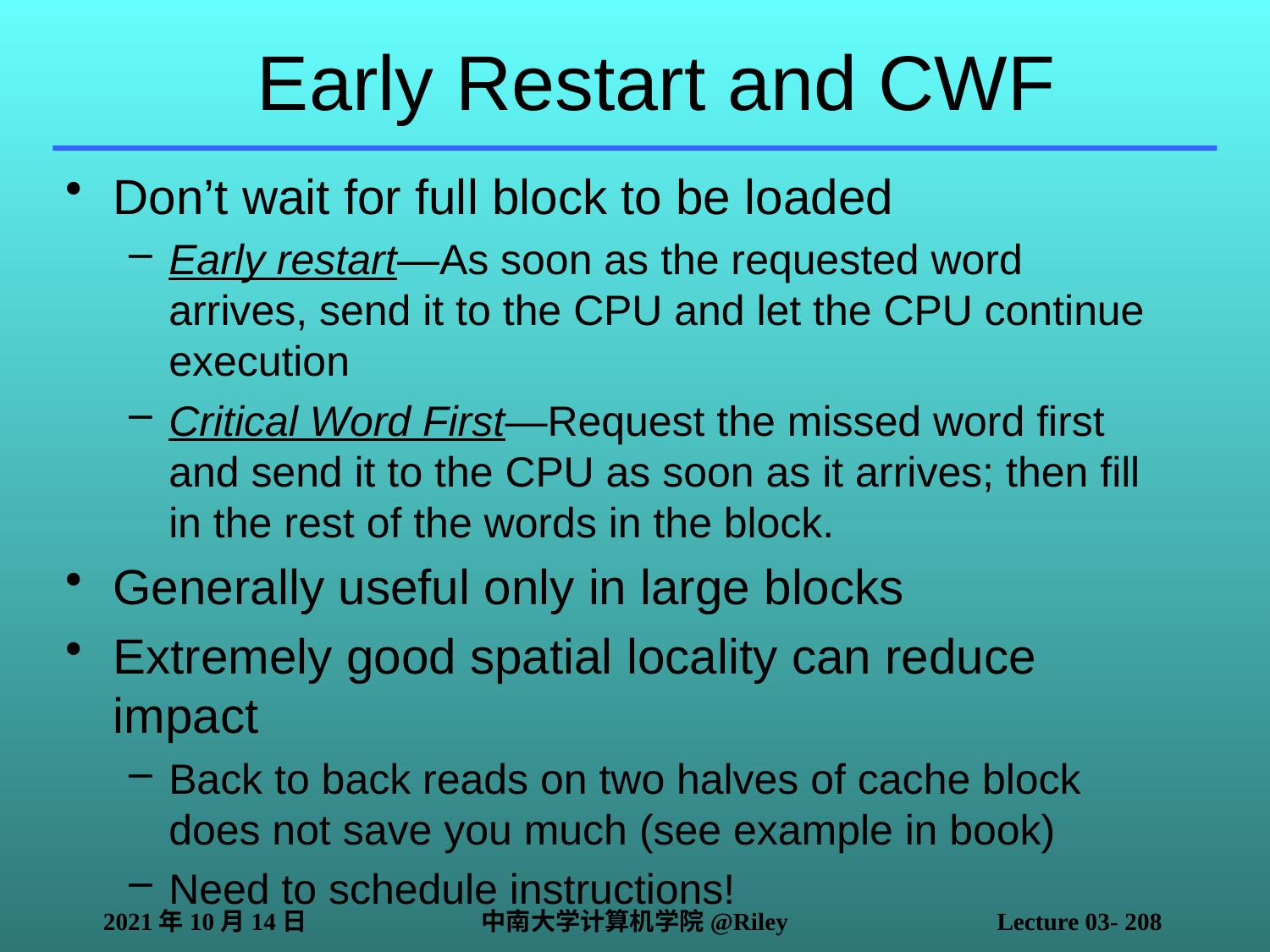

# Early Restart and CWF

Don’t wait for full block to be loaded
Early restart—As soon as the requested word arrives, send it to the CPU and let the CPU continue execution
Critical Word First—Request the missed word first and send it to the CPU as soon as it arrives; then fill in the rest of the words in the block.
Generally useful only in large blocks
Extremely good spatial locality can reduce impact
Back to back reads on two halves of cache block does not save you much (see example in book)
Need to schedule instructions!
2021年10月14日
中南大学计算机学院@Riley
Lecture 03- 208